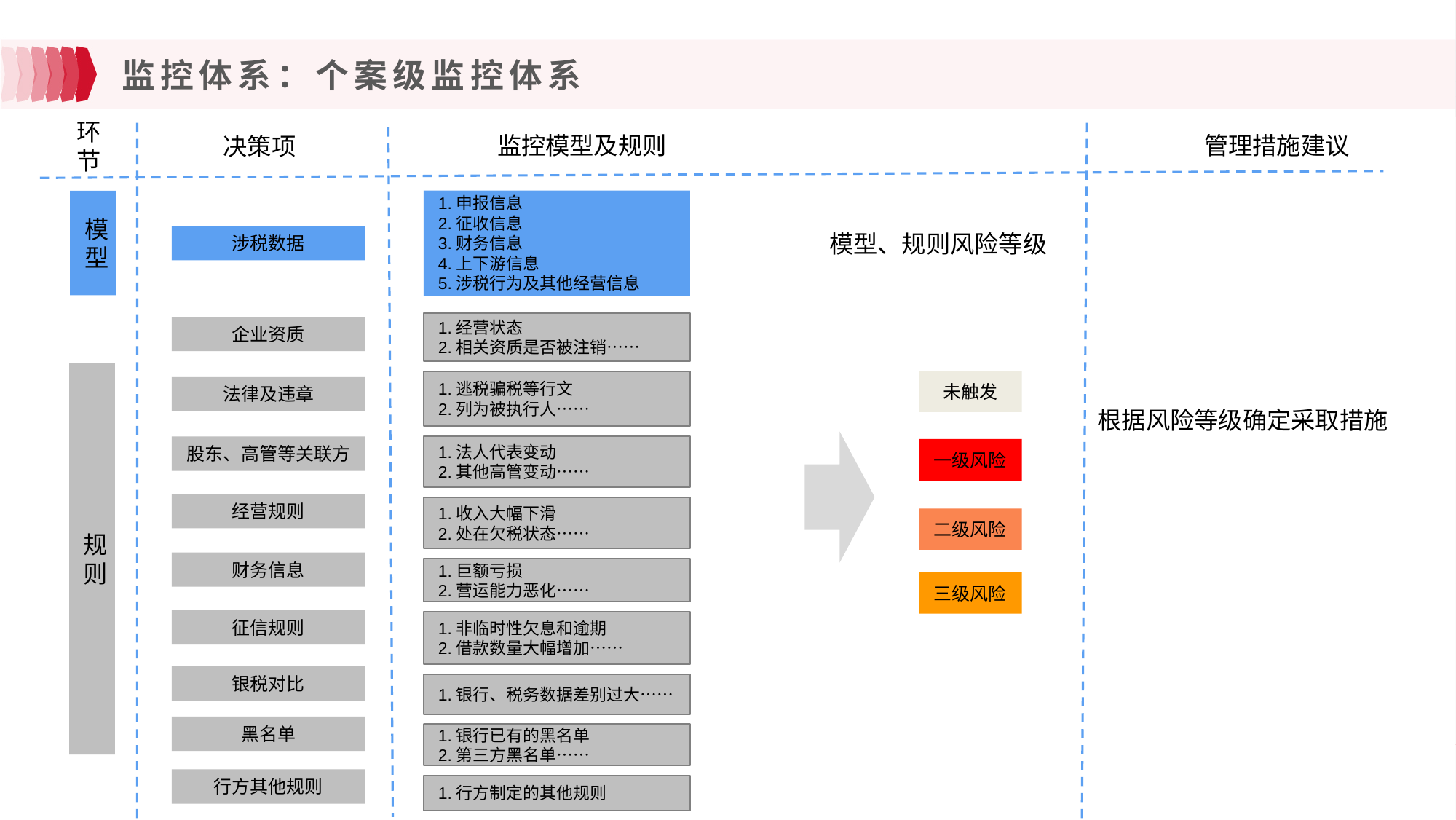

# 监控体系：个案级监控体系

监控模型及规则
管理措施建议
决策项
环节
1.申报信息
2.征收信息
3.财务信息
4.上下游信息
5.涉税行为及其他经营信息
模型
模型、规则风险等级
涉税数据
1.经营状态
2.相关资质是否被注销……
企业资质
规则
未触发
1.逃税骗税等行文
2.列为被执行人……
法律及违章
根据风险等级确定采取措施

1.法人代表变动
2.其他高管变动……
股东、高管等关联方
一级风险
经营规则
1.收入大幅下滑
2.处在欠税状态……
二级风险
财务信息
1.巨额亏损
2.营运能力恶化……
三级风险
征信规则
1.非临时性欠息和逾期
2.借款数量大幅增加……
银税对比
1.银行、税务数据差别过大……
黑名单
1.银行已有的黑名单
2.第三方黑名单……
行方其他规则
1.行方制定的其他规则